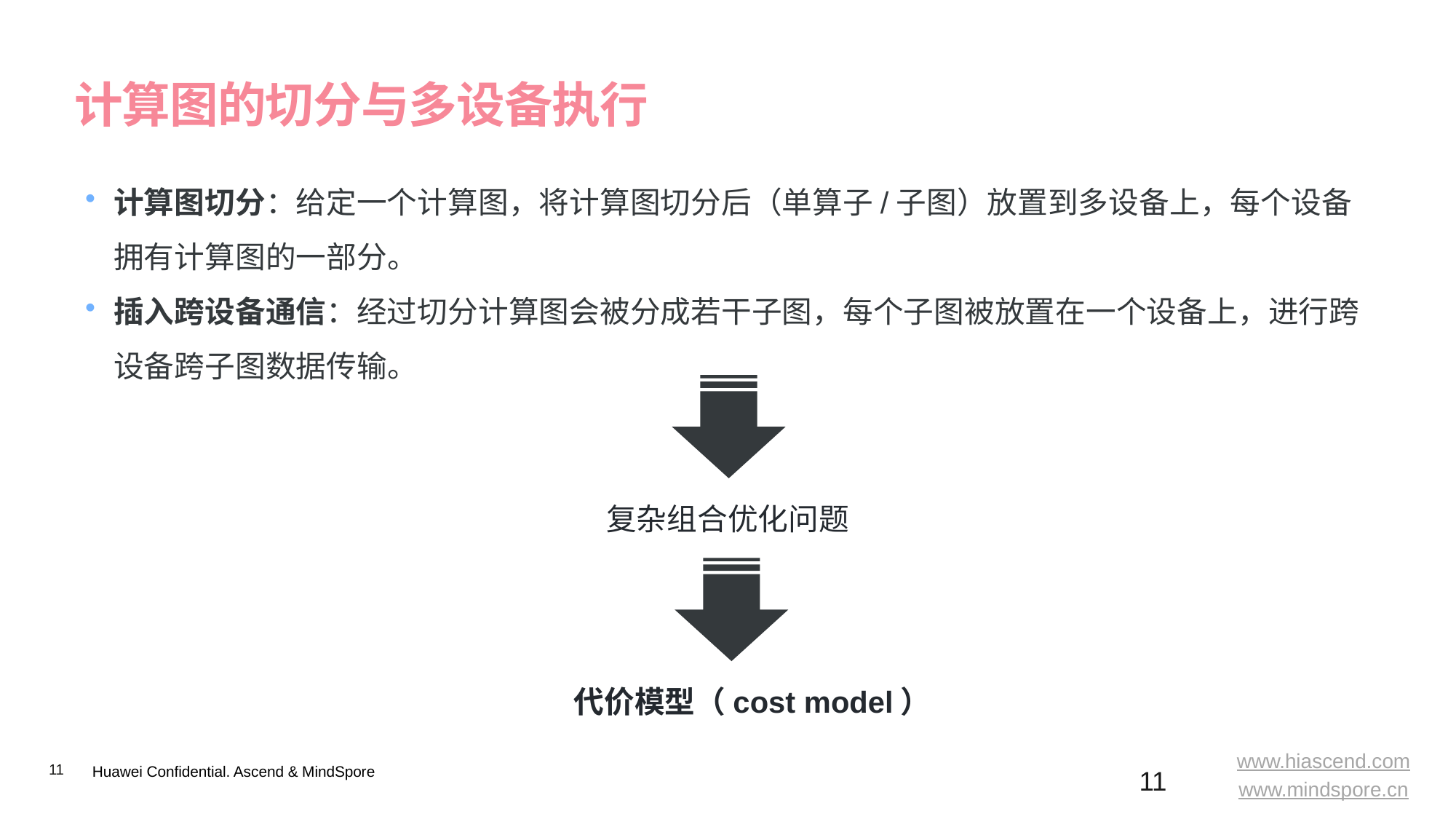

# 计算图的切分与多设备执行
计算图切分：给定一个计算图，将计算图切分后（单算子/子图）放置到多设备上，每个设备拥有计算图的一部分。
插入跨设备通信：经过切分计算图会被分成若干子图，每个子图被放置在一个设备上，进行跨设备跨子图数据传输。

复杂组合优化问题

代价模型（cost model）
11